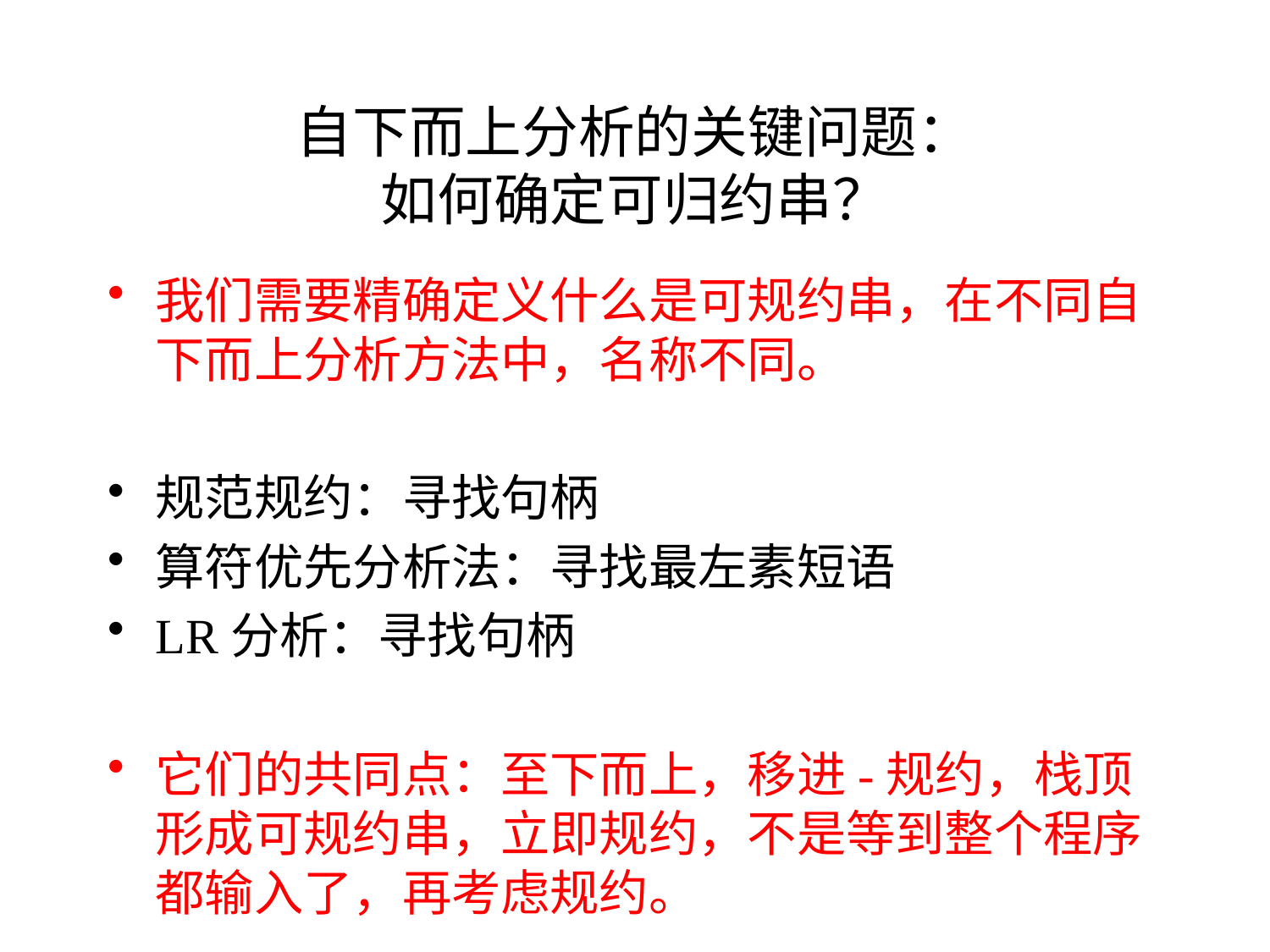

# 自下而上分析的关键问题： 如何确定可归约串？
我们需要精确定义什么是可规约串，在不同自下而上分析方法中，名称不同。

规范规约：寻找句柄
算符优先分析法：寻找最左素短语
LR分析：寻找句柄

它们的共同点：至下而上，移进-规约，栈顶形成可规约串，立即规约，不是等到整个程序都输入了，再考虑规约。